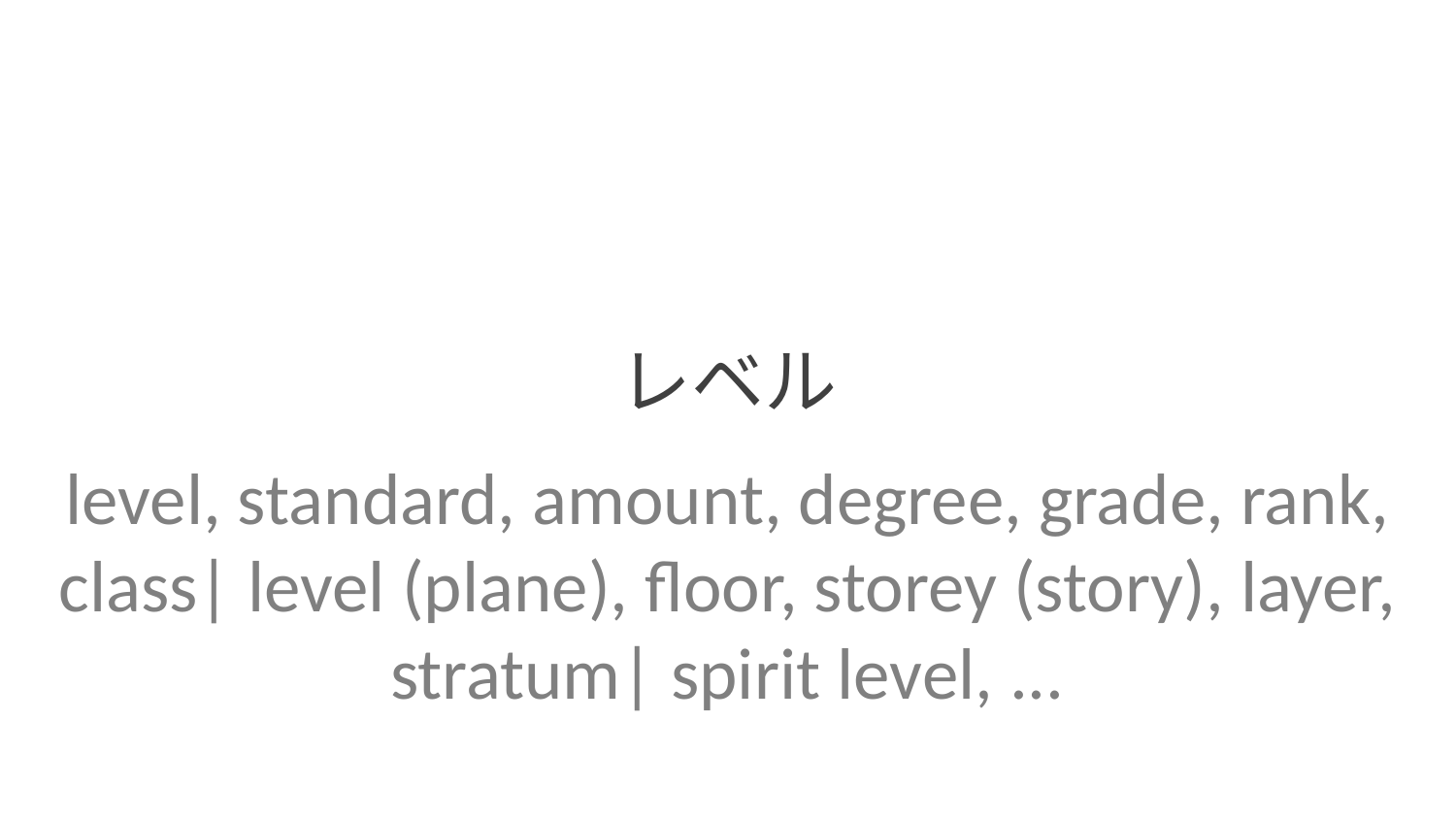

レベル
level, standard, amount, degree, grade, rank, class| level (plane), floor, storey (story), layer, stratum| spirit level, ...